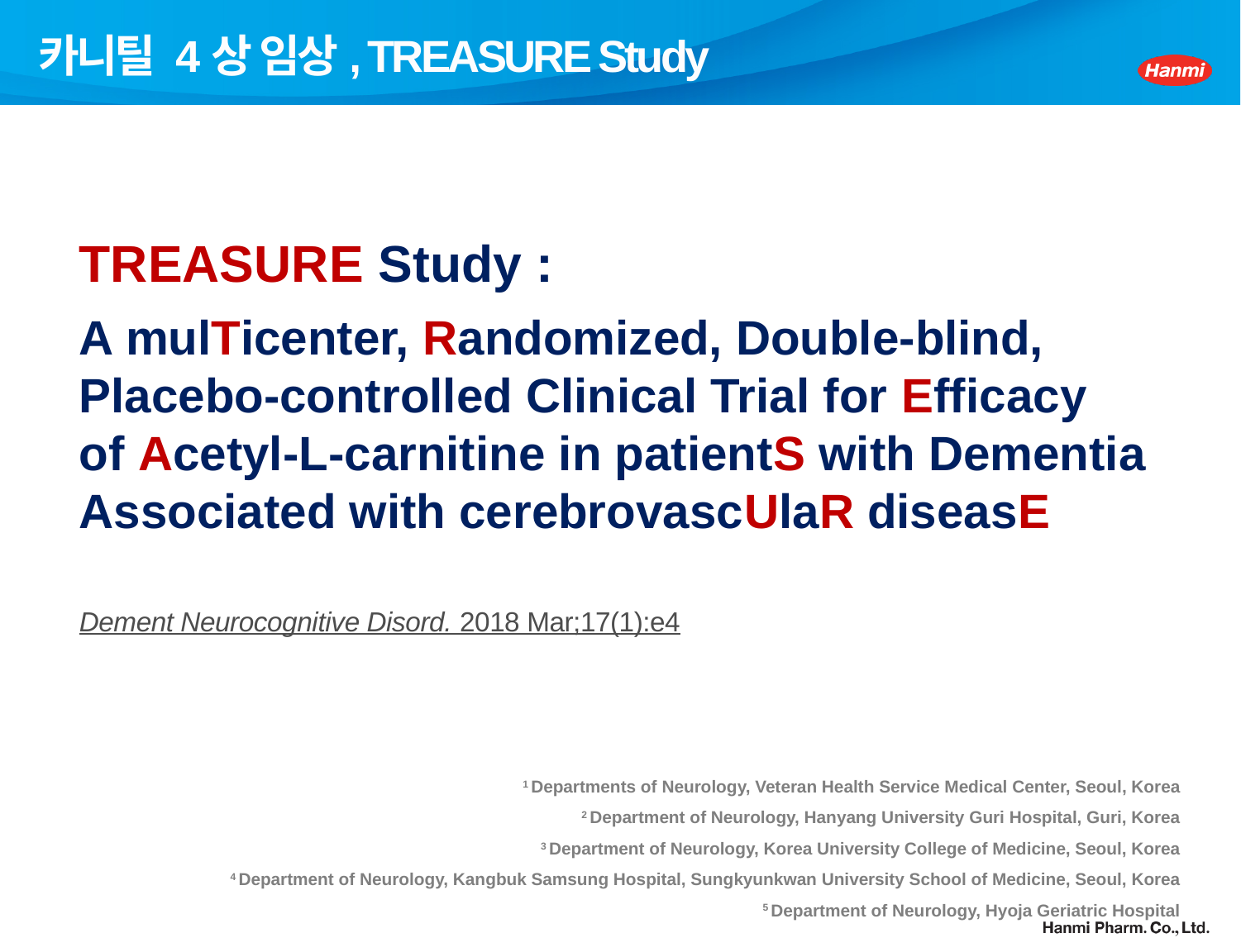

# 카니틸 4상 임상, TREASURE Study
TREASURE Study :

A mulTicenter, Randomized, Double-blind, Placebo-controlled Clinical Trial for Efficacy
of Acetyl-L-carnitine in patientS with Dementia Associated with cerebrovascUlaR diseasE

Dement Neurocognitive Disord. 2018 Mar;17(1):e4
1 Departments of Neurology, Veteran Health Service Medical Center, Seoul, Korea
2 Department of Neurology, Hanyang University Guri Hospital, Guri, Korea
3 Department of Neurology, Korea University College of Medicine, Seoul, Korea
4 Department of Neurology, Kangbuk Samsung Hospital, Sungkyunkwan University School of Medicine, Seoul, Korea
5 Department of Neurology, Hyoja Geriatric Hospital